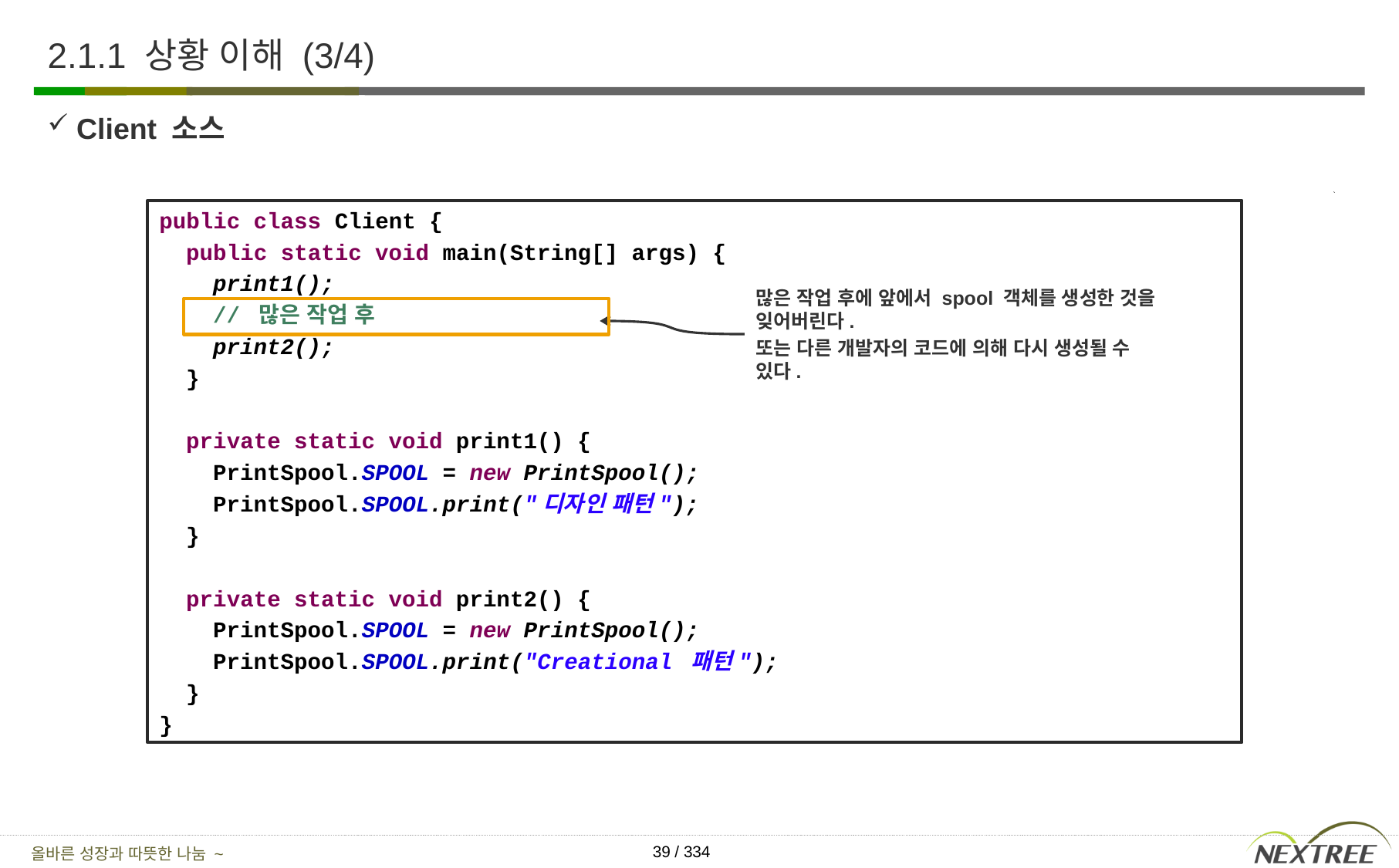

# 2.1.1 상황 이해 (3/4)
Client 소스
public class Client {
  public static void main(String[] args) {
    print1();
    // 많은 작업 후
    print2();
  }

  private static void print1() {
    PrintSpool.SPOOL = new PrintSpool();
    PrintSpool.SPOOL.print("디자인 패턴");
  }

  private static void print2() {
    PrintSpool.SPOOL = new PrintSpool();
    PrintSpool.SPOOL.print("Creational 패턴");
  }
}
많은 작업 후에 앞에서 spool 객체를 생성한 것을 잊어버린다.
또는 다른 개발자의 코드에 의해 다시 생성될 수 있다.